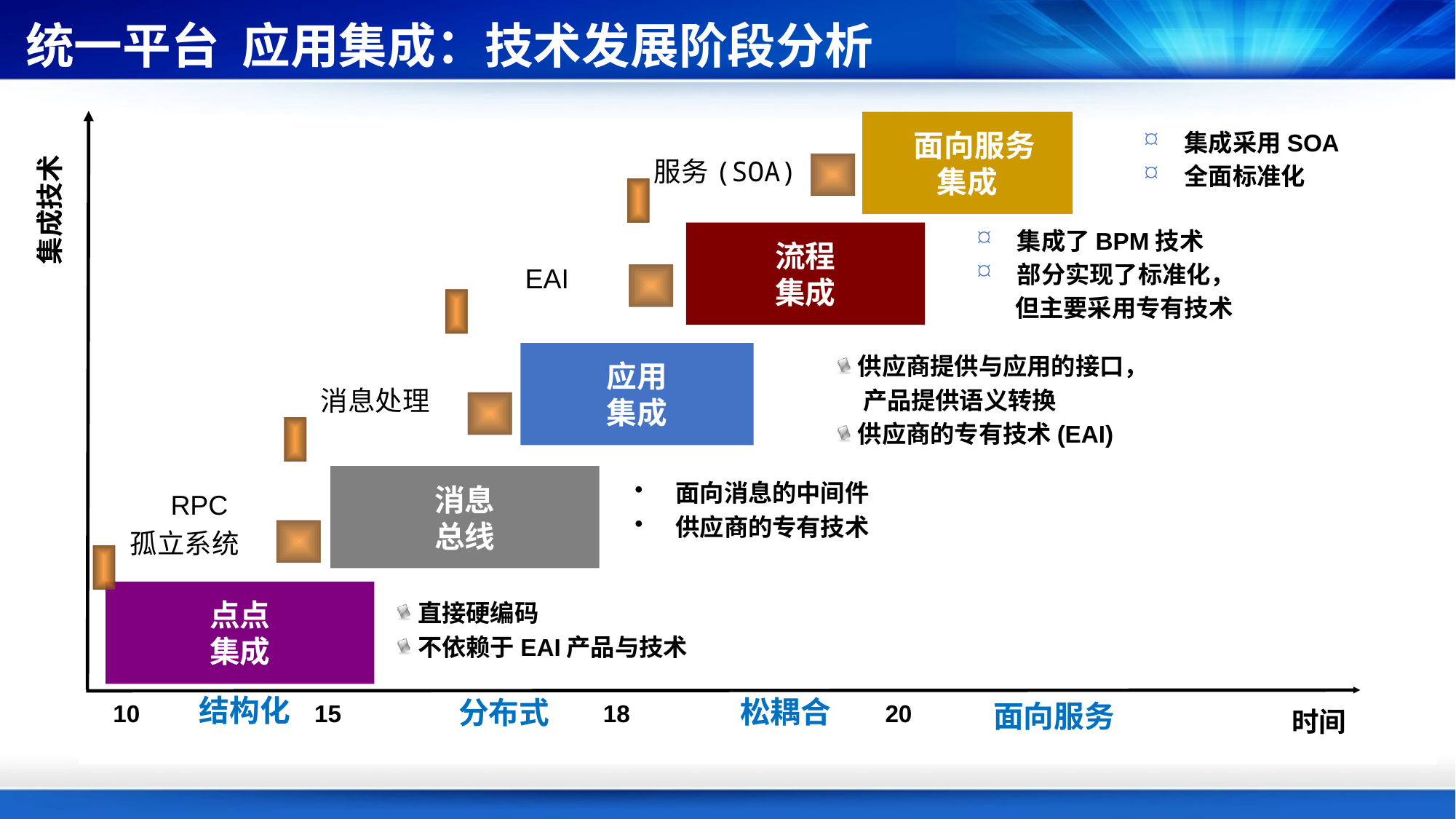

统一平台  应用集成：技术发展阶段分析

 面向服务
集成
集成采用SOA
全面标准化
服务(SOA)

集成技术
流程
集成
集成了BPM技术
部分实现了标准化，
      但主要采用专有技术
EAI

应用
集成
供应商提供与应用的接口，
    产品提供语义转换
供应商的专有技术(EAI)
消息处理

消息
总线
面向消息的中间件
供应商的专有技术
RPC

孤立系统
点点
集成
直接硬编码
不依赖于EAI产品与技术
结构化
松耦合
分布式

面向服务
10                          15                                       18                                      20
时间